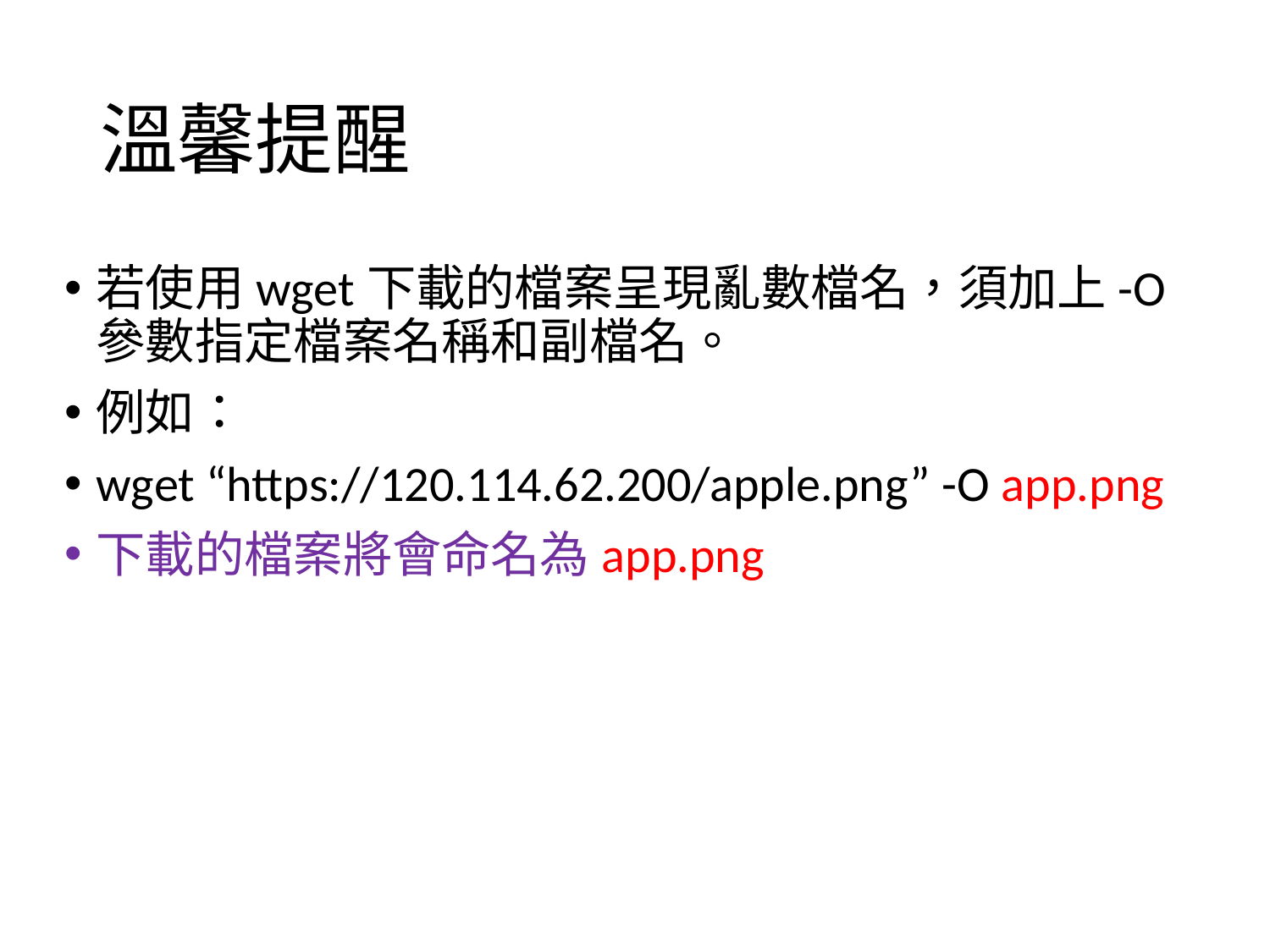

# 溫馨提醒
若使用wget下載的檔案呈現亂數檔名，須加上-O參數指定檔案名稱和副檔名。
例如：
wget “https://120.114.62.200/apple.png” -O app.png
下載的檔案將會命名為app.png